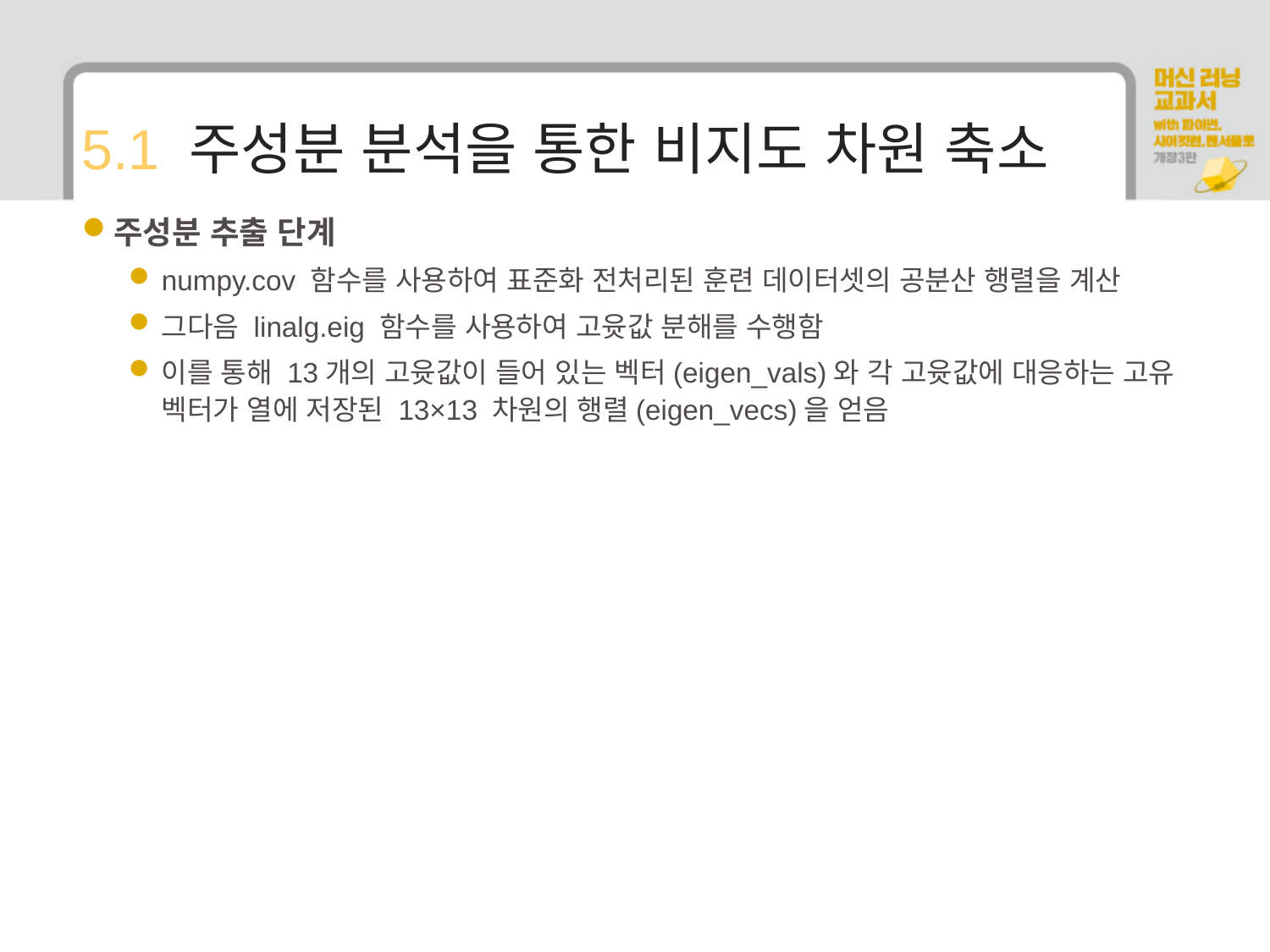

# 5.1 주성분 분석을 통한 비지도 차원 축소
주성분 추출 단계
numpy.cov 함수를 사용하여 표준화 전처리된 훈련 데이터셋의 공분산 행렬을 계산
그다음 linalg.eig 함수를 사용하여 고윳값 분해를 수행함
이를 통해 13개의 고윳값이 들어 있는 벡터(eigen_vals)와 각 고윳값에 대응하는 고유 벡터가 열에 저장된 13×13 차원의 행렬(eigen_vecs)을 얻음